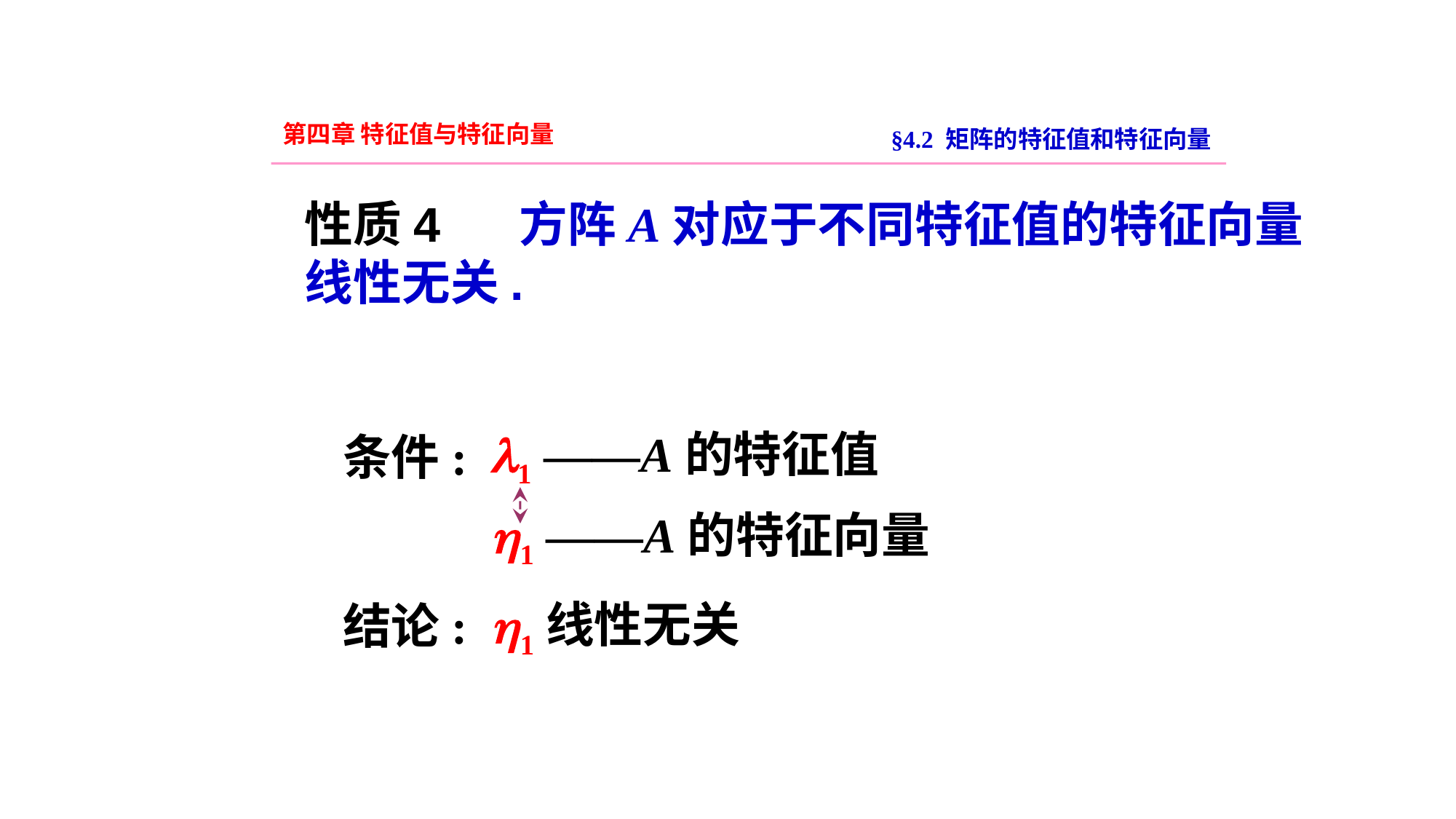

第四章 特征值与特征向量
§4.2 矩阵的特征值和特征向量

性质4     方阵A对应于不同特征值的特征向量线性无关.
λ1 ——A的特征值
条件:

η1 ——A的特征向量
η1线性无关
结论:
51